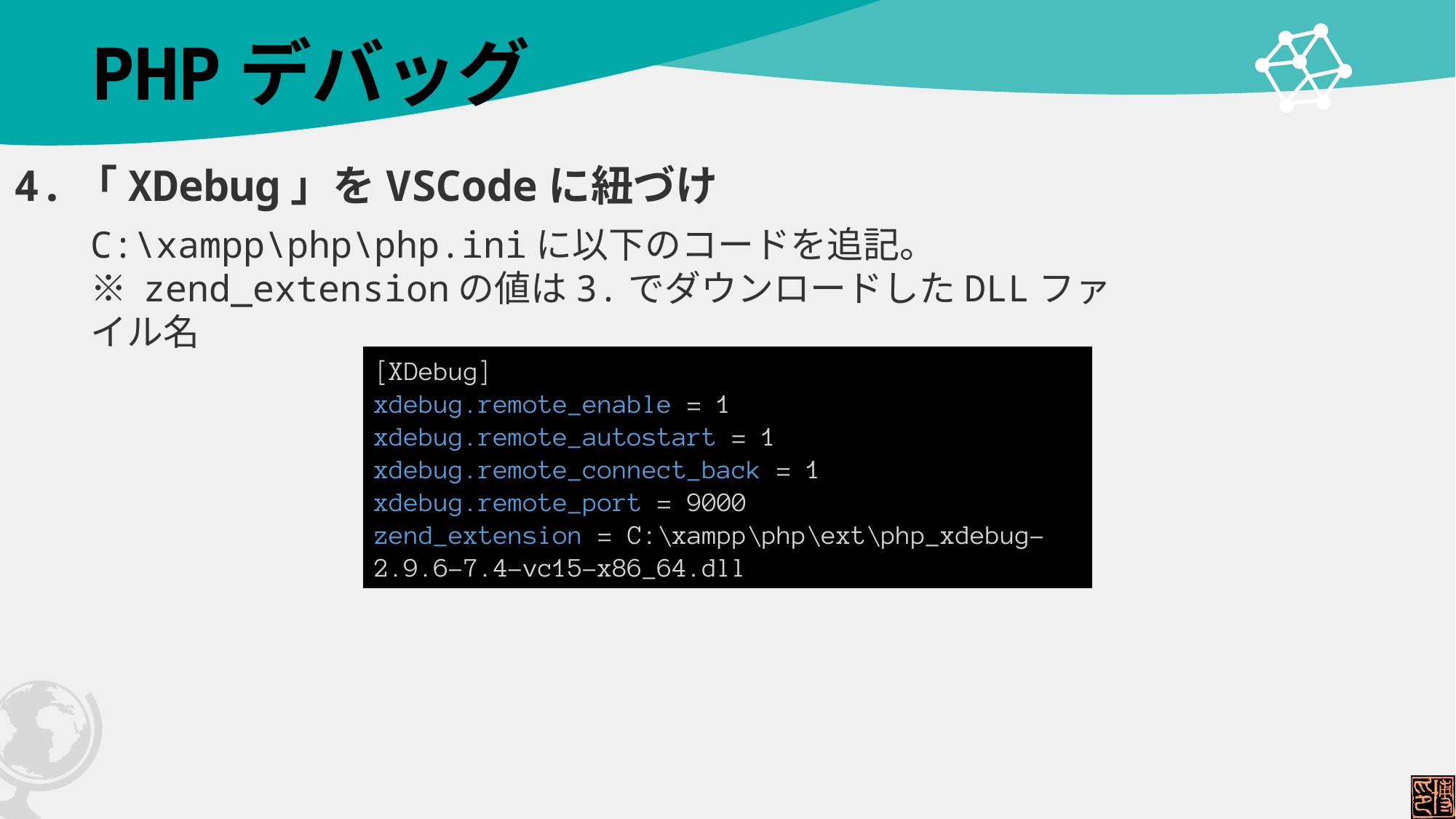

# PHPデバッグ
4.「XDebug」をVSCodeに紐づけ
C:\xampp\php\php.iniに以下のコードを追記。
※ zend_extensionの値は3.でダウンロードしたDLLファイル名
[XDebug]
xdebug.remote_enable = 1
xdebug.remote_autostart = 1
xdebug.remote_connect_back = 1
xdebug.remote_port = 9000
zend_extension = C:\xampp\php\ext\php_xdebug-2.9.6-7.4-vc15-x86_64.dll